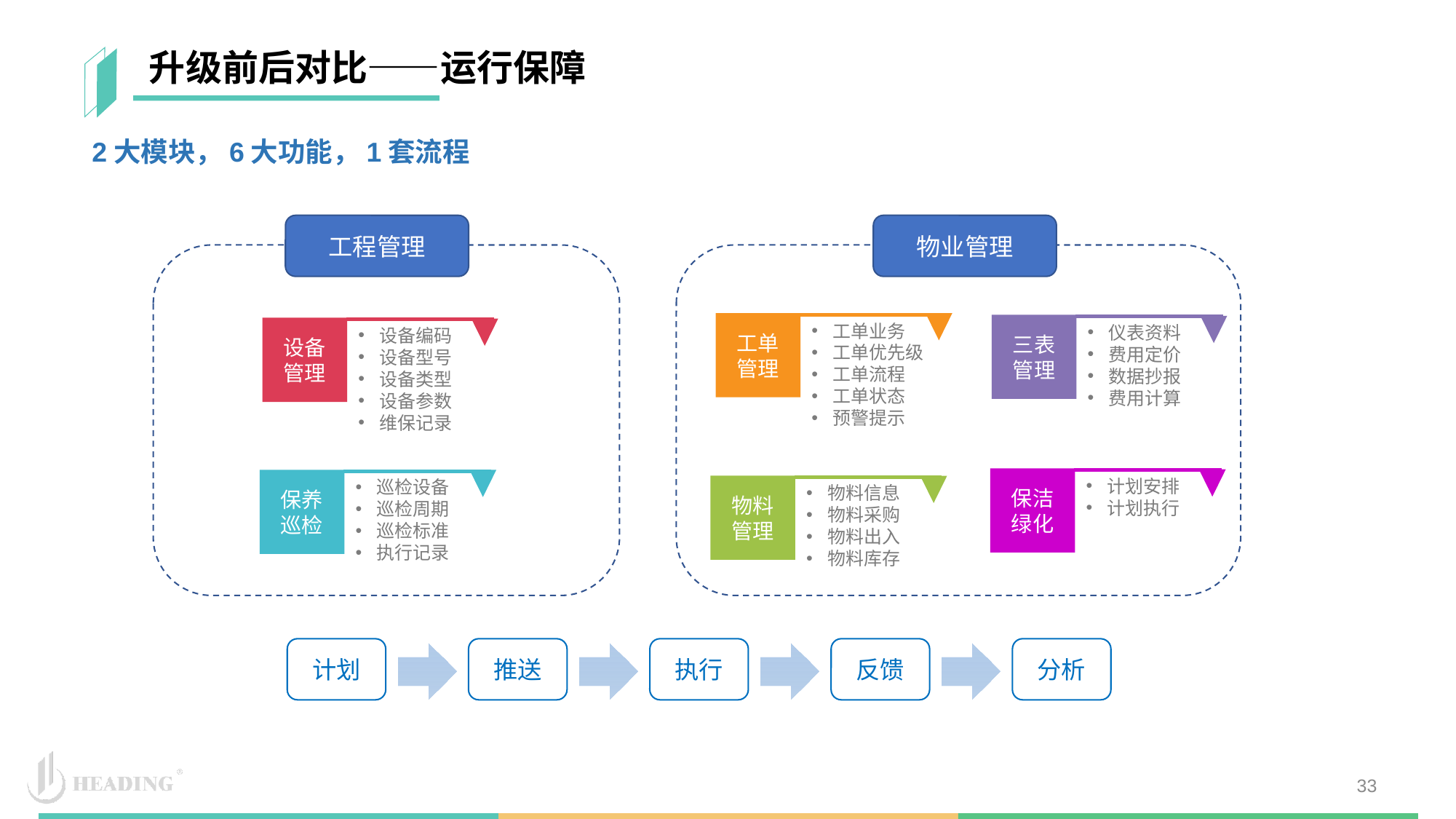

升级前后对比——运行保障

2大模块，6大功能，1套流程
工程管理
物业管理

工单管理

工单业务
工单优先级
工单流程
工单状态
预警提示
三表管理

仪表资料
费用定价
数据抄报
费用计算
设备管理

设备编码
设备型号
设备类型
设备参数
维保记录
保洁绿化

计划安排
计划执行
保养巡检

巡检设备
巡检周期
巡检标准
执行记录
物料管理

物料信息
物料采购
物料出入
物料库存
计划
推送
执行
反馈
分析

33